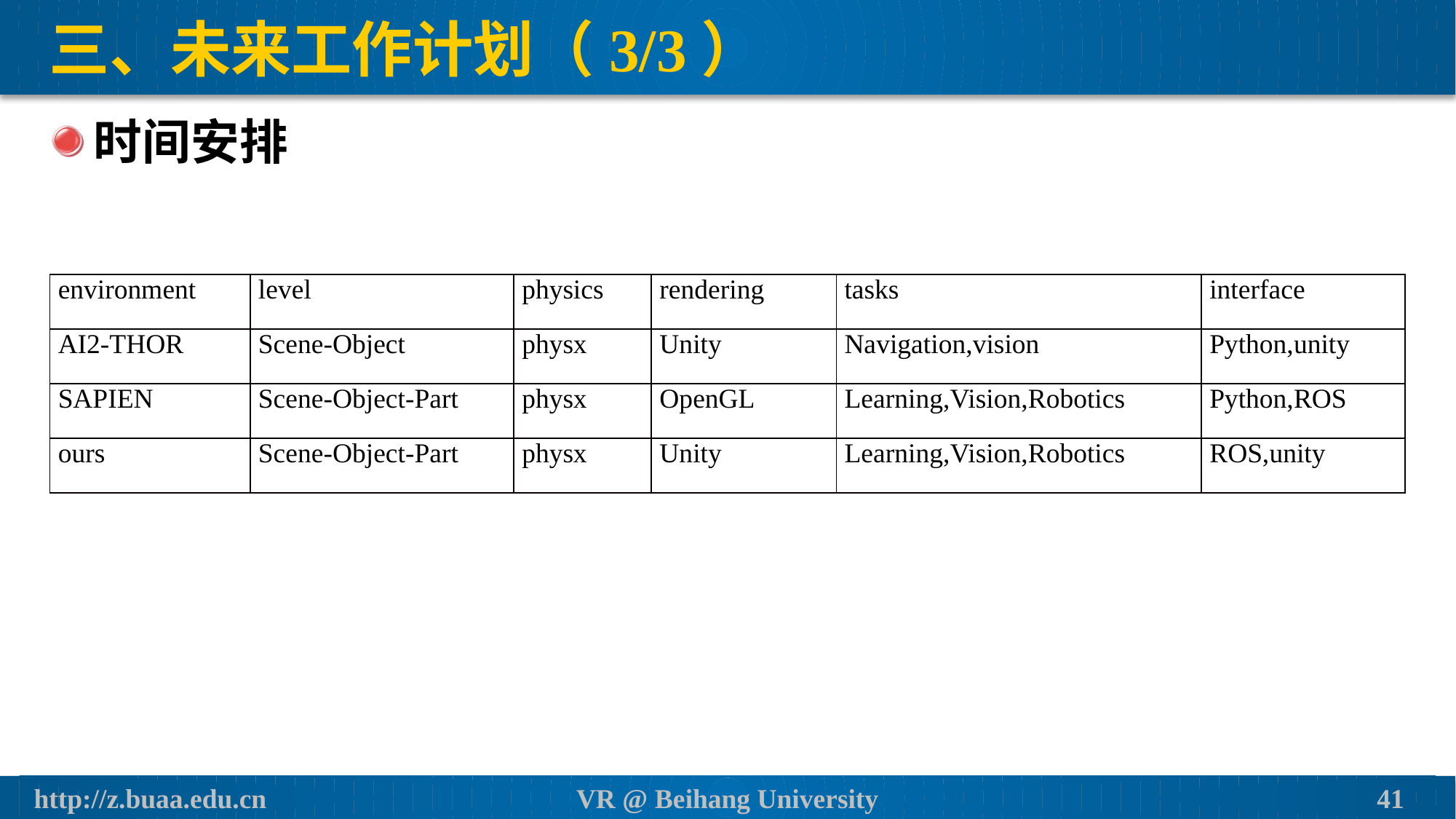

# 三、未来工作计划（3/3）
时间安排

| environment | level | physics | rendering | tasks | interface |
| --- | --- | --- | --- | --- | --- |
| AI2-THOR | Scene-Object | physx | Unity | Navigation,vision | Python,unity |
| SAPIEN | Scene-Object-Part | physx | OpenGL | Learning,Vision,Robotics | Python,ROS |
| ours | Scene-Object-Part | physx | Unity | Learning,Vision,Robotics | ROS,unity |